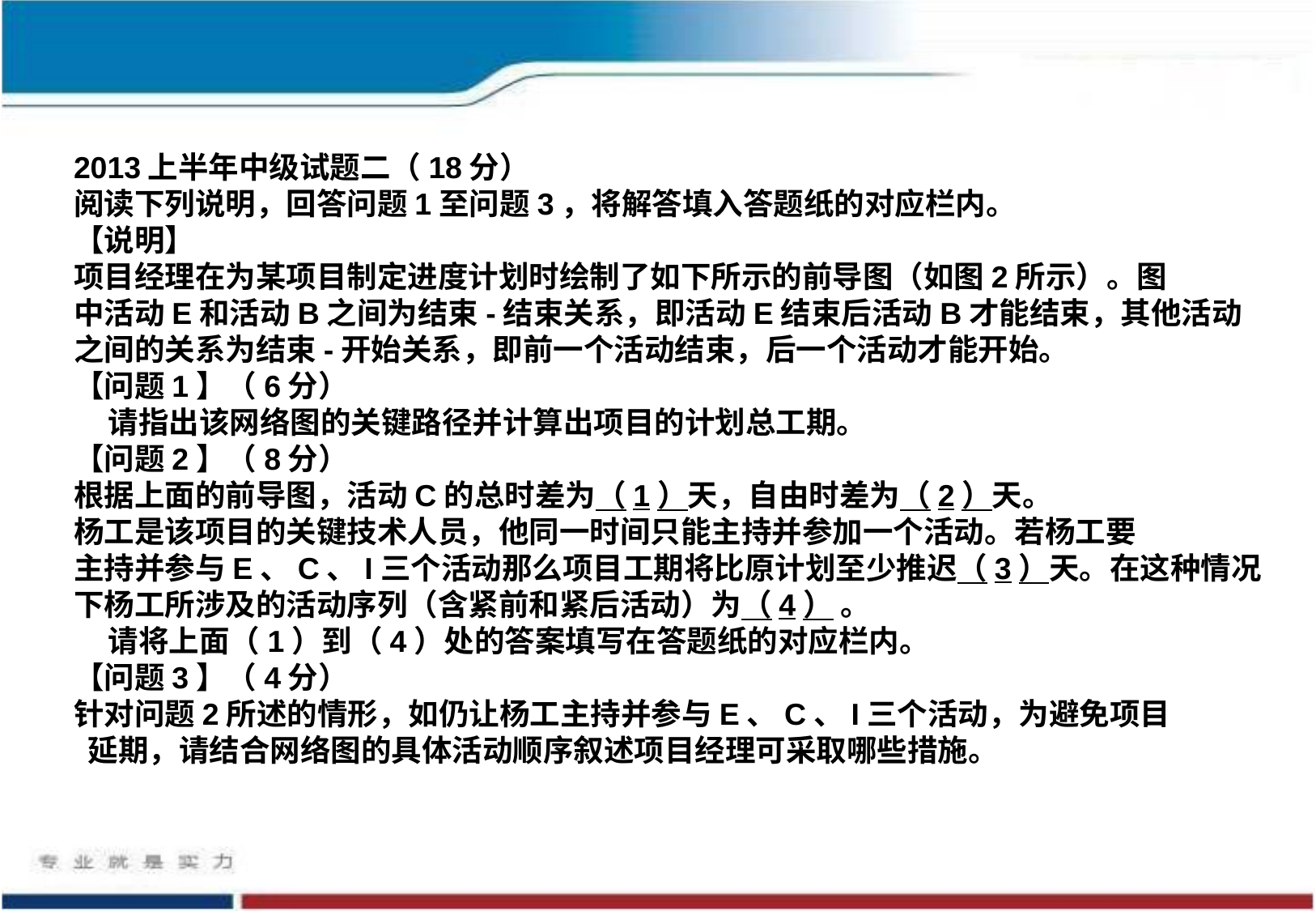

2013上半年中级试题二（18分）
阅读下列说明，回答问题1至问题3，将解答填入答题纸的对应栏内。
【说明】
项目经理在为某项目制定进度计划时绘制了如下所示的前导图（如图2所示）。图
中活动E和活动B之间为结束-结束关系，即活动E结束后活动B才能结束，其他活动
之间的关系为结束-开始关系，即前一个活动结束，后一个活动才能开始。
【问题1】（6分）
    请指出该网络图的关键路径并计算出项目的计划总工期。
【问题2】（8分）
根据上面的前导图，活动C的总时差为（1）天，自由时差为（2）天。
杨工是该项目的关键技术人员，他同一时间只能主持并参加一个活动。若杨工要
主持并参与E、C、I三个活动那么项目工期将比原计划至少推迟（3）天。在这种情况下杨工所涉及的活动序列（含紧前和紧后活动）为（4） 。
    请将上面（1）到（4）处的答案填写在答题纸的对应栏内。
【问题3】（4分）
针对问题2所述的情形，如仍让杨工主持并参与E、C、I三个活动，为避免项目
 延期，请结合网络图的具体活动顺序叙述项目经理可采取哪些措施。